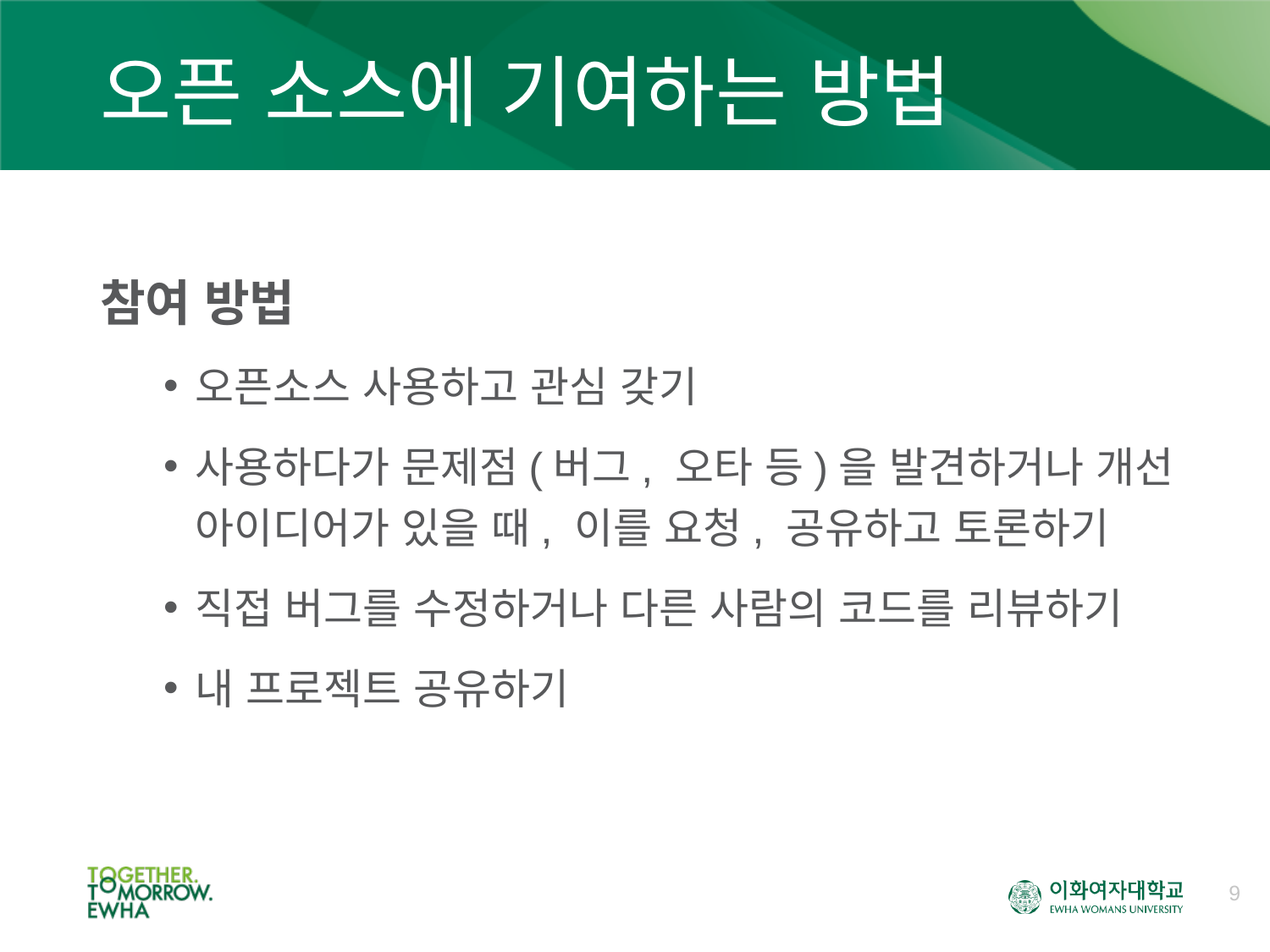

# 오픈 소스에 기여하는 방법
참여 방법
오픈소스 사용하고 관심 갖기
사용하다가 문제점(버그, 오타 등)을 발견하거나 개선 아이디어가 있을 때, 이를 요청, 공유하고 토론하기
직접 버그를 수정하거나 다른 사람의 코드를 리뷰하기
내 프로젝트 공유하기
9